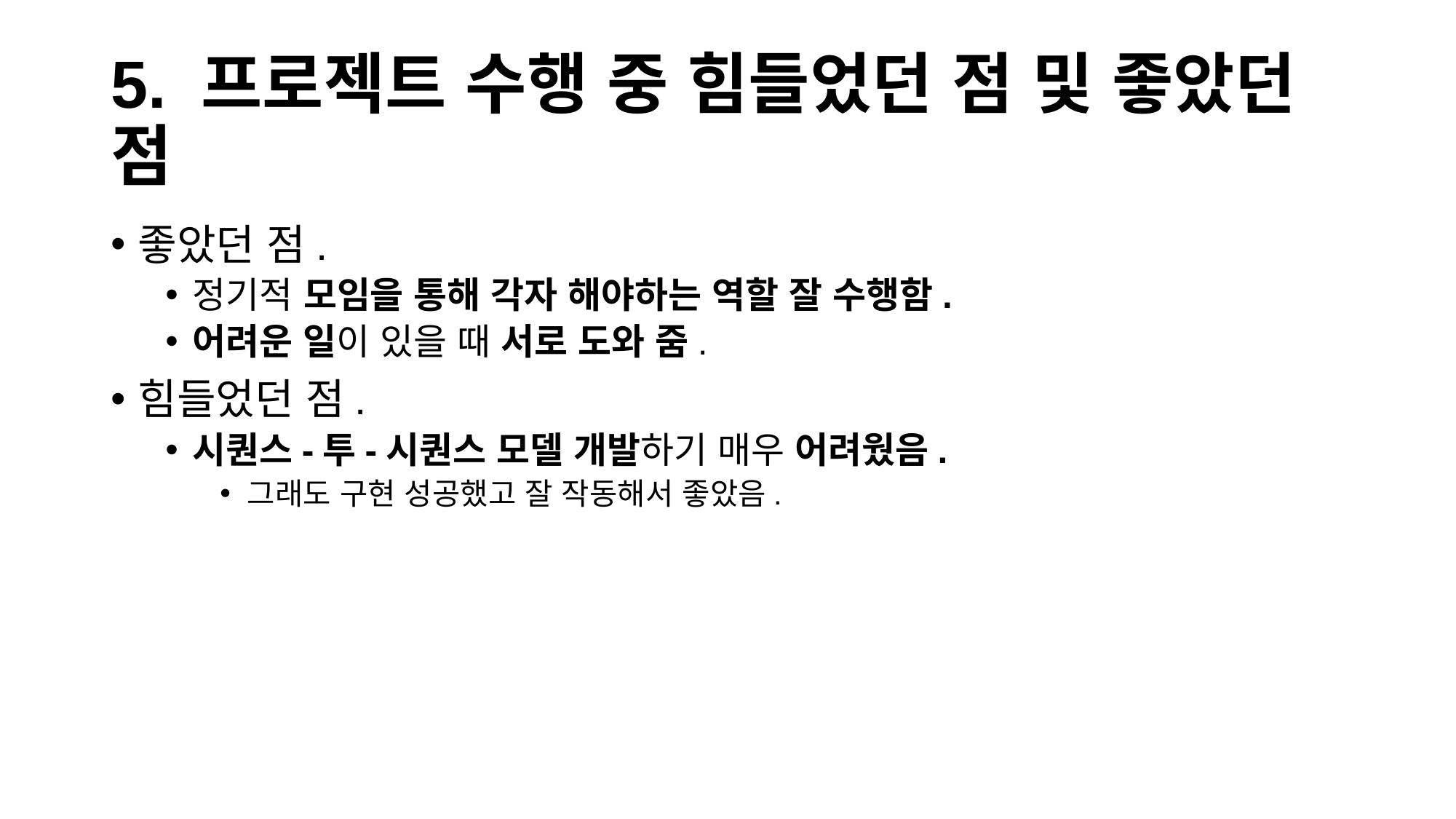

# 5. 프로젝트 수행 중 힘들었던 점 및 좋았던 점
좋았던 점.
정기적 모임을 통해 각자 해야하는 역할 잘 수행함.
어려운 일이 있을 때 서로 도와 줌.
힘들었던 점.
시퀀스-투-시퀀스 모델 개발하기 매우 어려웠음.
그래도 구현 성공했고 잘 작동해서 좋았음.